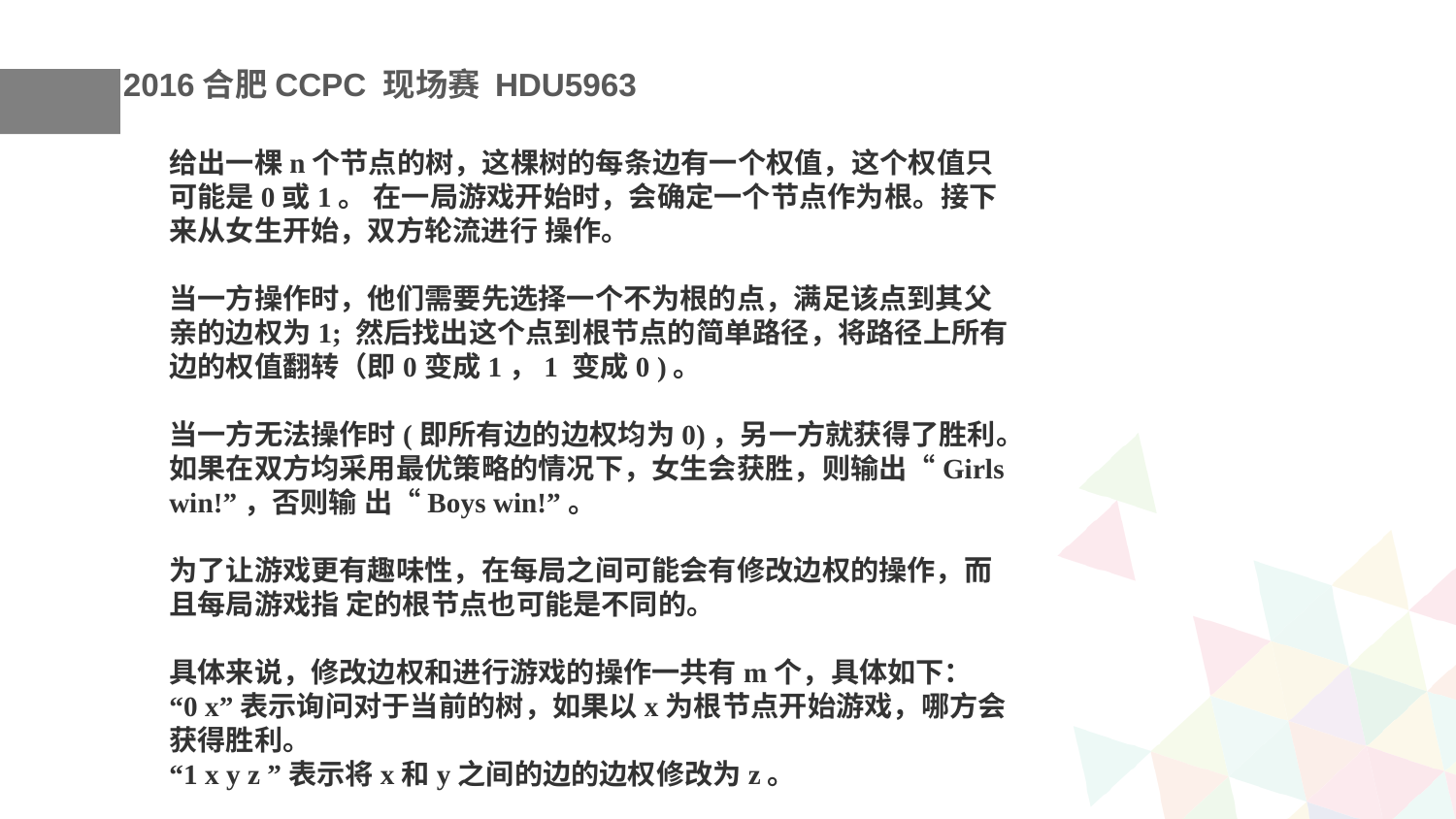

2016合肥CCPC 现场赛 HDU5963

给出一棵n个节点的树，这棵树的每条边有一个权值，这个权值只可能是0或1。 在一局游戏开始时，会确定一个节点作为根。接下来从女生开始，双方轮流进行 操作。

当一方操作时，他们需要先选择一个不为根的点，满足该点到其父亲的边权为1; 然后找出这个点到根节点的简单路径，将路径上所有边的权值翻转（即0变成1，1 变成0 )。

当一方无法操作时(即所有边的边权均为0)，另一方就获得了胜利。
如果在双方均采用最优策略的情况下，女生会获胜，则输出“Girls win!”，否则输 出“Boys win!”。

为了让游戏更有趣味性，在每局之间可能会有修改边权的操作，而且每局游戏指 定的根节点也可能是不同的。

具体来说，修改边权和进行游戏的操作一共有m个，具体如下：
“0 x”表示询问对于当前的树，如果以x为根节点开始游戏，哪方会获得胜利。
“1 x y z ”表示将x和y之间的边的边权修改为z。